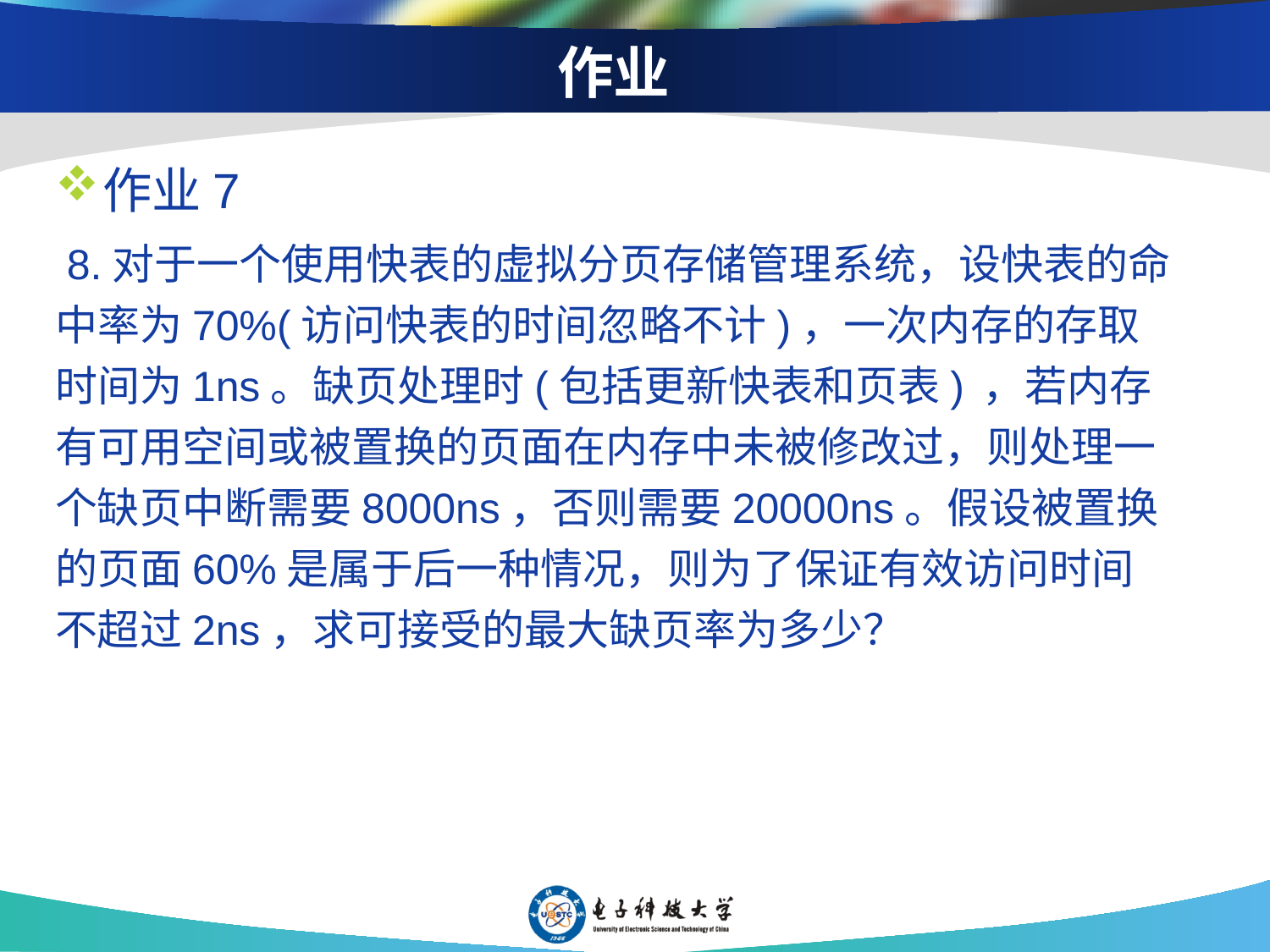

# 作业
作业7
 8.对于一个使用快表的虚拟分页存储管理系统，设快表的命中率为70%(访问快表的时间忽略不计)，一次内存的存取时间为1ns。缺页处理时(包括更新快表和页表) ，若内存有可用空间或被置换的页面在内存中未被修改过，则处理一个缺页中断需要8000ns，否则需要20000ns。假设被置换的页面60%是属于后一种情况，则为了保证有效访问时间不超过2ns，求可接受的最大缺页率为多少？